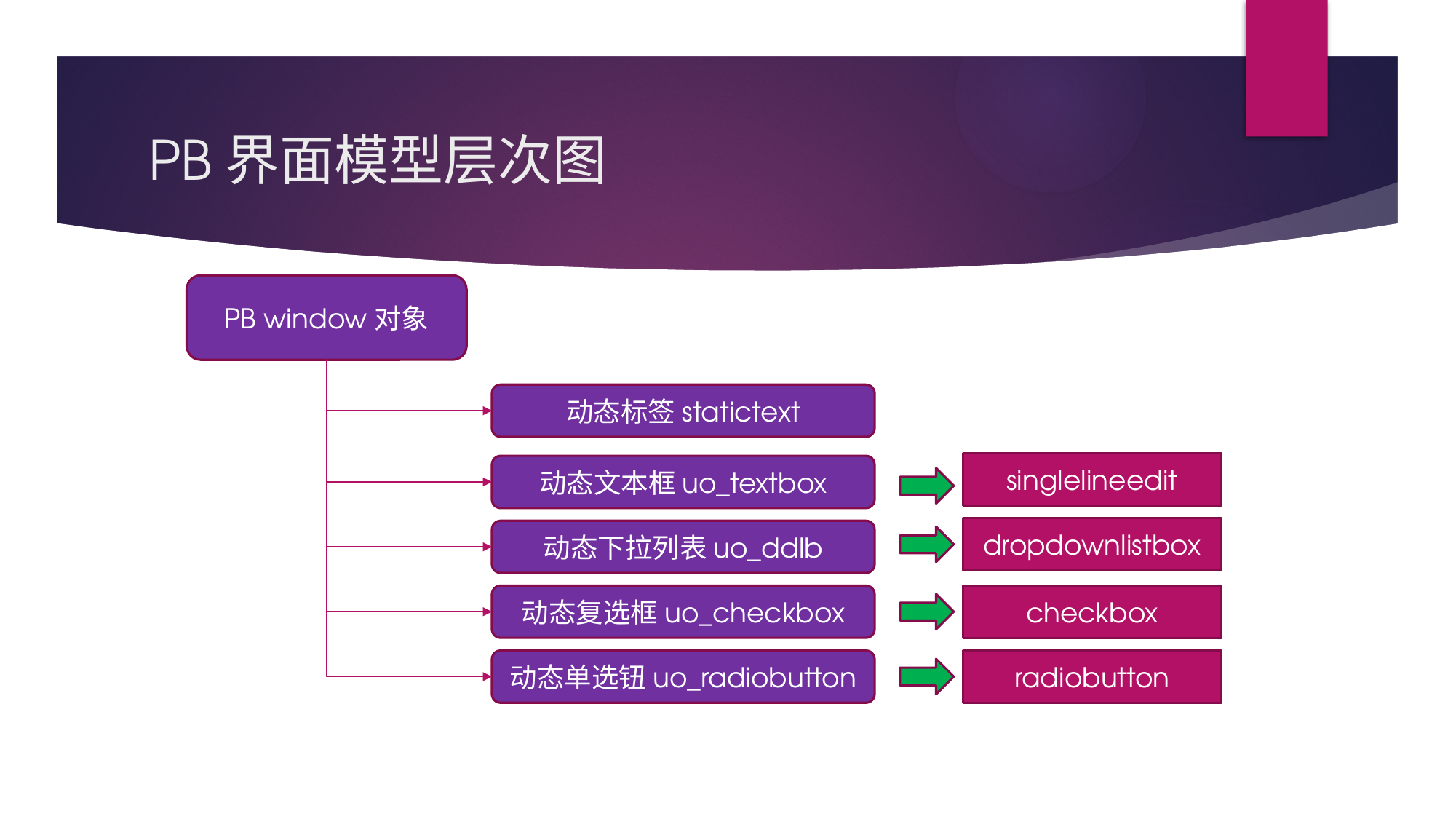

# PB界面模型层次图
PB window对象
动态标签statictext
singlelineedit
动态文本框uo_textbox

dropdownlistbox
动态下拉列表uo_ddlb

动态复选框uo_checkbox
checkbox

radiobutton
动态单选钮uo_radiobutton